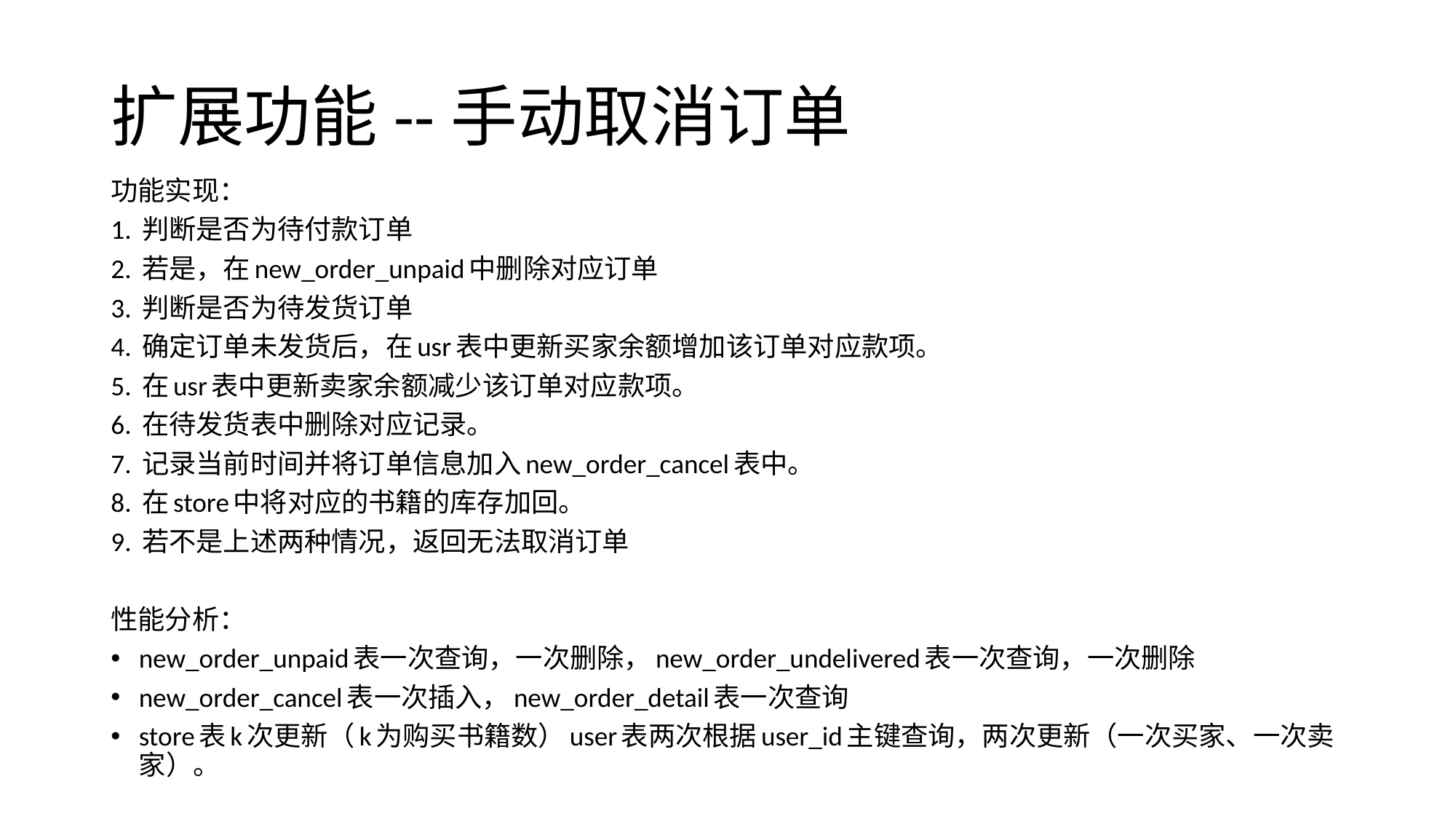

# 扩展功能--手动取消订单
功能实现：
1. 判断是否为待付款订单
2. 若是，在new_order_unpaid中删除对应订单
3. 判断是否为待发货订单
4. 确定订单未发货后，在usr表中更新买家余额增加该订单对应款项。
5. 在usr表中更新卖家余额减少该订单对应款项。
6. 在待发货表中删除对应记录。
7. 记录当前时间并将订单信息加入new_order_cancel表中。
8. 在store中将对应的书籍的库存加回。
9. 若不是上述两种情况，返回无法取消订单

性能分析：
new_order_unpaid表一次查询，一次删除，new_order_undelivered表一次查询，一次删除
new_order_cancel表一次插入，new_order_detail表一次查询
store表k次更新（k为购买书籍数）user表两次根据user_id主键查询，两次更新（一次买家、一次卖家）。